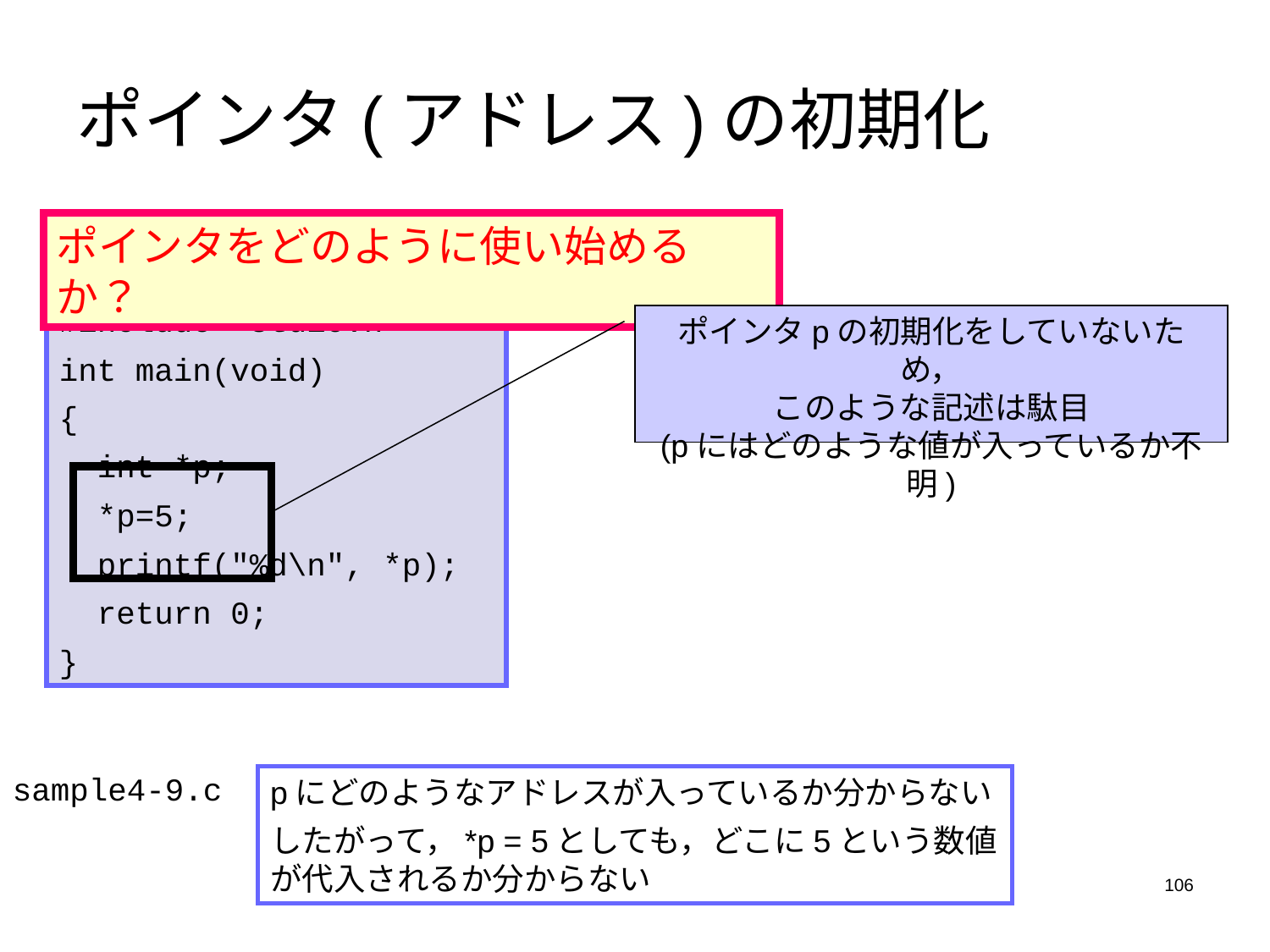

# ポインタ(アドレス)の初期化
ポインタをどのように使い始めるか？
#include <stdio.h>
int main(void)
{
  int *p;
  *p=5;
  printf("%d\n", *p);
  return 0;
}
ポインタpの初期化をしていないため，
このような記述は駄目
(pにはどのような値が入っているか不明)

sample4-9.c
pにどのようなアドレスが入っているか分からない
したがって，*p = 5としても，どこに5という数値が代入されるか分からない
106